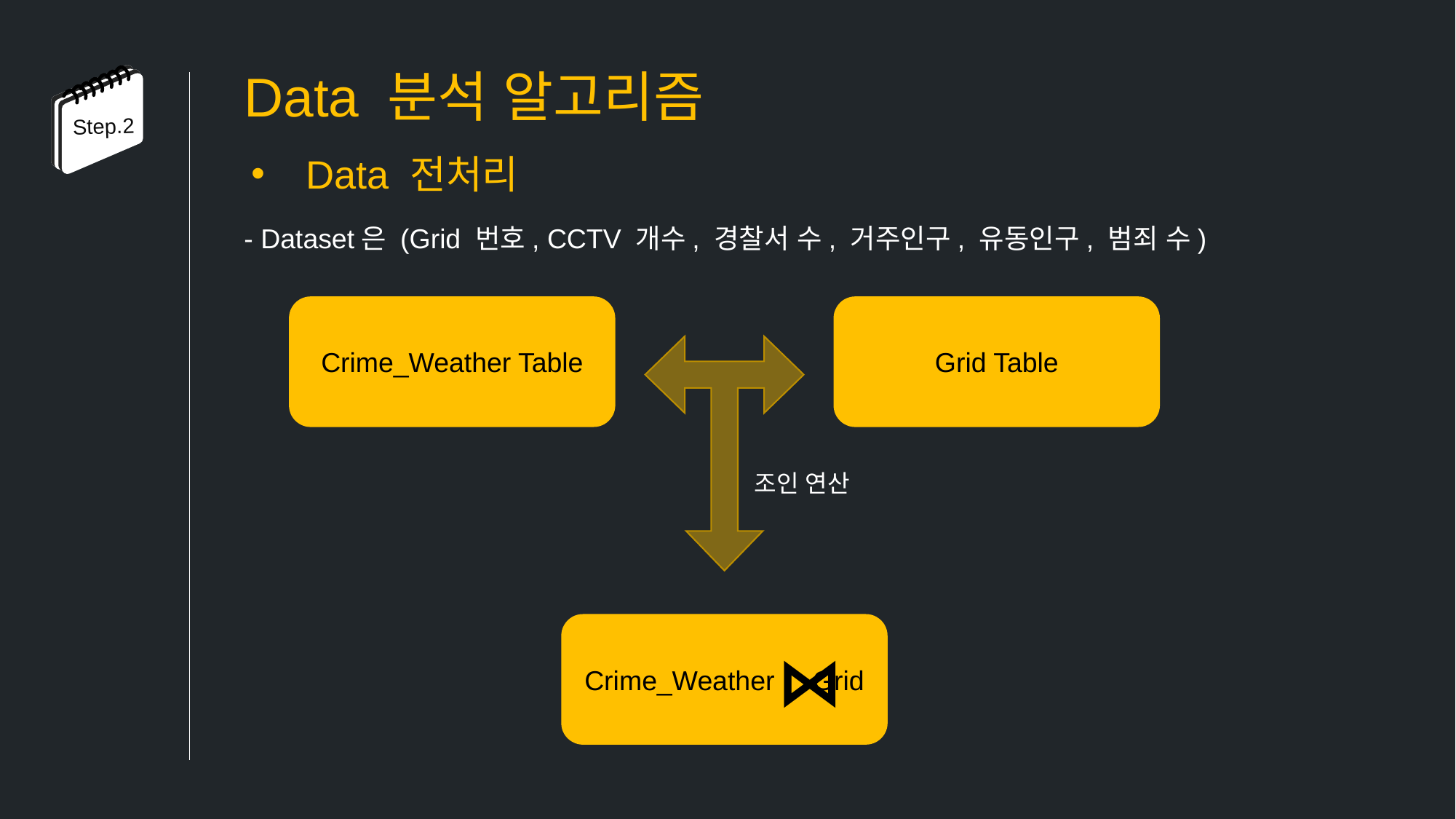

Data 분석 알고리즘

Step.2
Data 전처리
- Dataset은 (Grid 번호, CCTV 개수, 경찰서 수, 거주인구, 유동인구, 범죄 수)
Crime_Weather Table
Grid Table

조인 연산
Crime_Weather     Grid
⋈